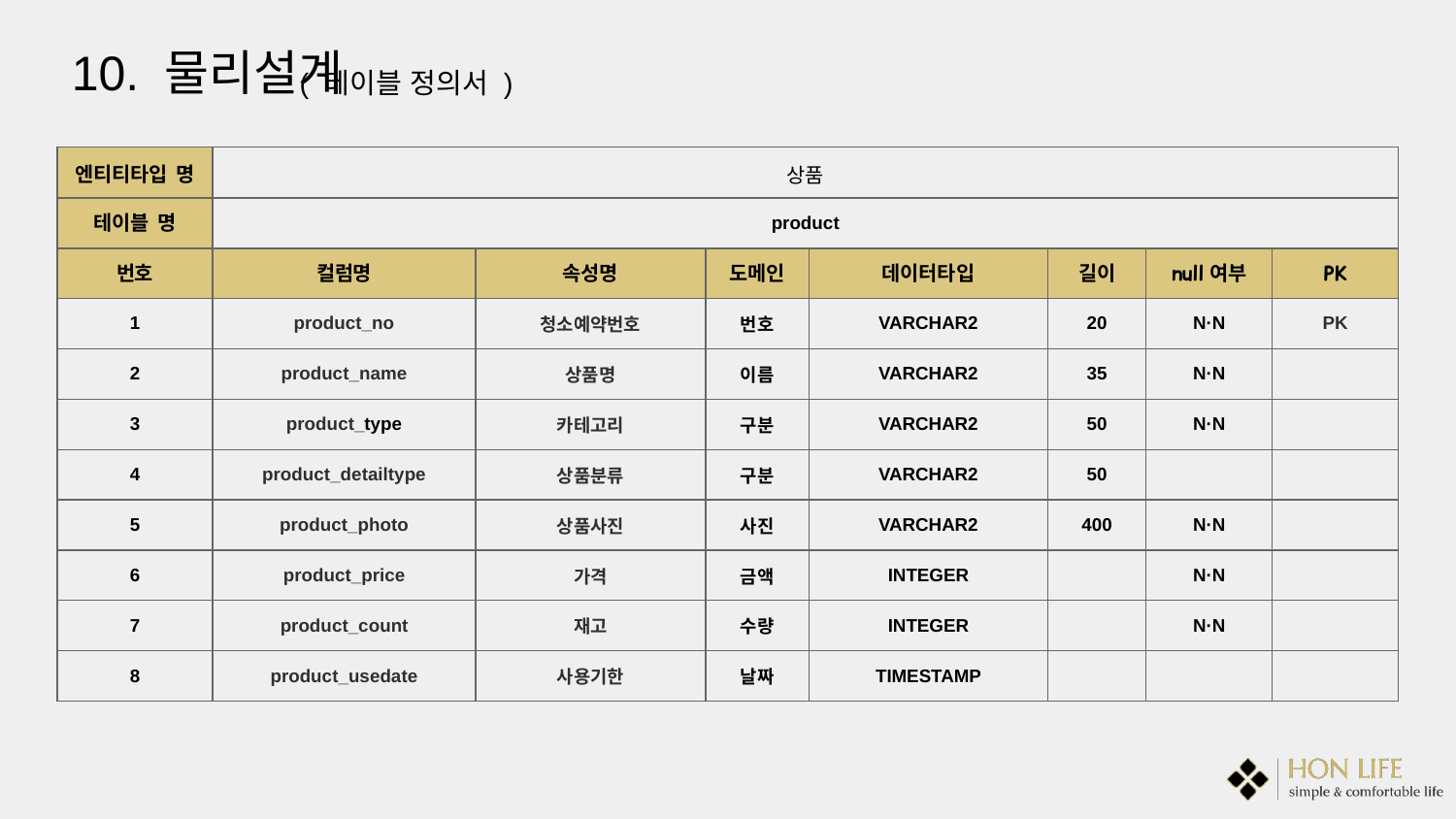

10. 물리설계
( 테이블 정의서 )

| 엔티티타입 명 | 상품 |  |  |  |  |  |  |
| --- | --- | --- | --- | --- | --- | --- | --- |
| 테이블 명 | product |  |  |  |  |  |  |
| 번호 | 컬럼명 | 속성명 | 도메인 | 데이터타입 | 길이 | null여부 | PK |
| 1 | product\_no | 청소예약번호 | 번호 | VARCHAR2 | 20 | N·N | PK |
| 2 | product\_name | 상품명 | 이름 | VARCHAR2 | 35 | N·N |  |
| 3 | product\_type | 카테고리 | 구분 | VARCHAR2 | 50 | N·N |  |
| 4 | product\_detailtype | 상품분류 | 구분 | VARCHAR2 | 50 |  |  |
| 5 | product\_photo | 상품사진 | 사진 | VARCHAR2 | 400 | N·N |  |
| 6 | product\_price | 가격 | 금액 | INTEGER |  | N·N |  |
| 7 | product\_count | 재고 | 수량 | INTEGER |  | N·N |  |
| 8 | product\_usedate | 사용기한 | 날짜 | TIMESTAMP |  |  |  |